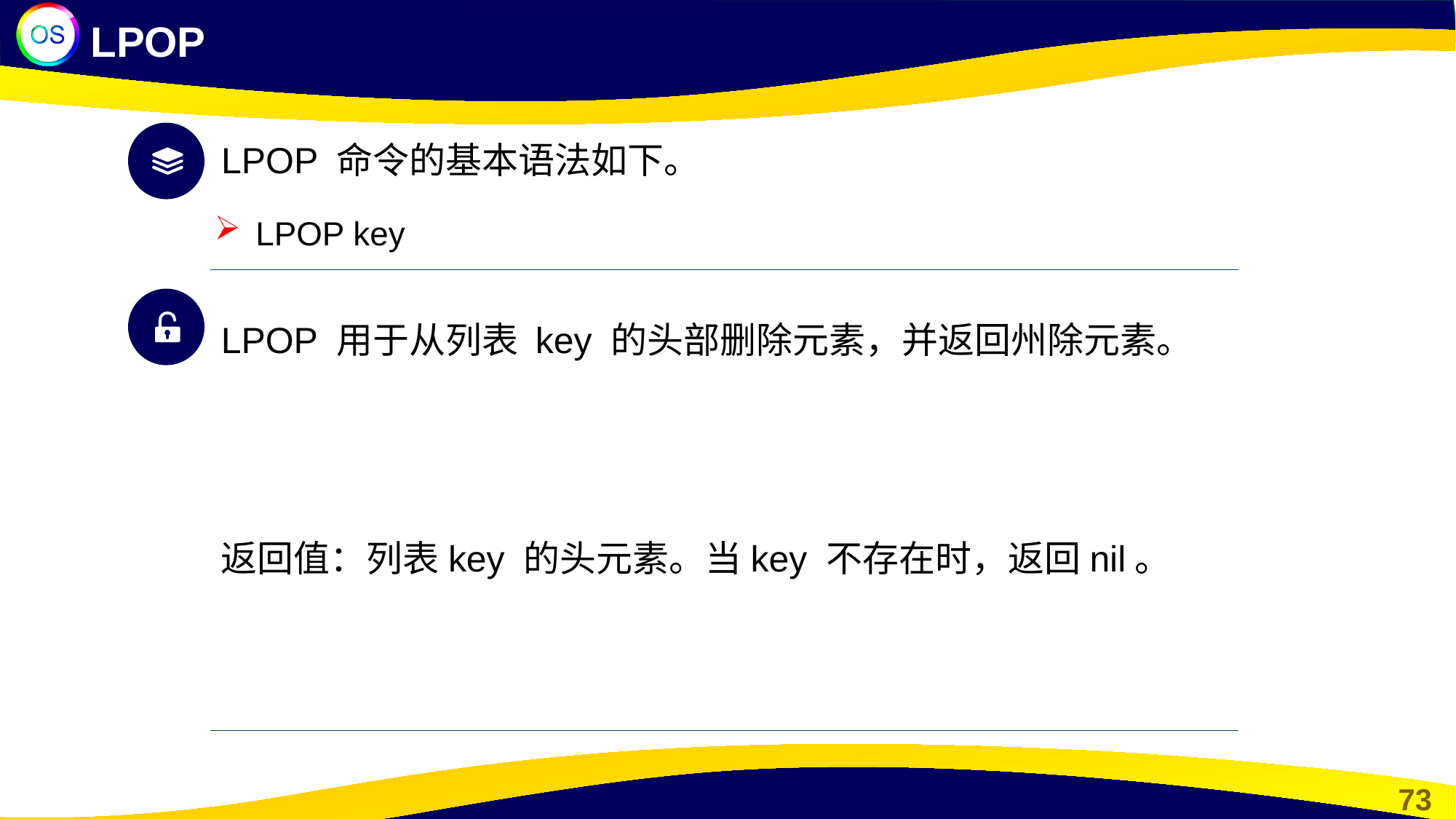

LPOP

LPOP 命令的基本语法如下。

LPOP key

LPOP 用于从列表 key 的头部删除元素，并返回州除元素。

返回值：列表key 的头元素。当key 不存在时，返回nil。